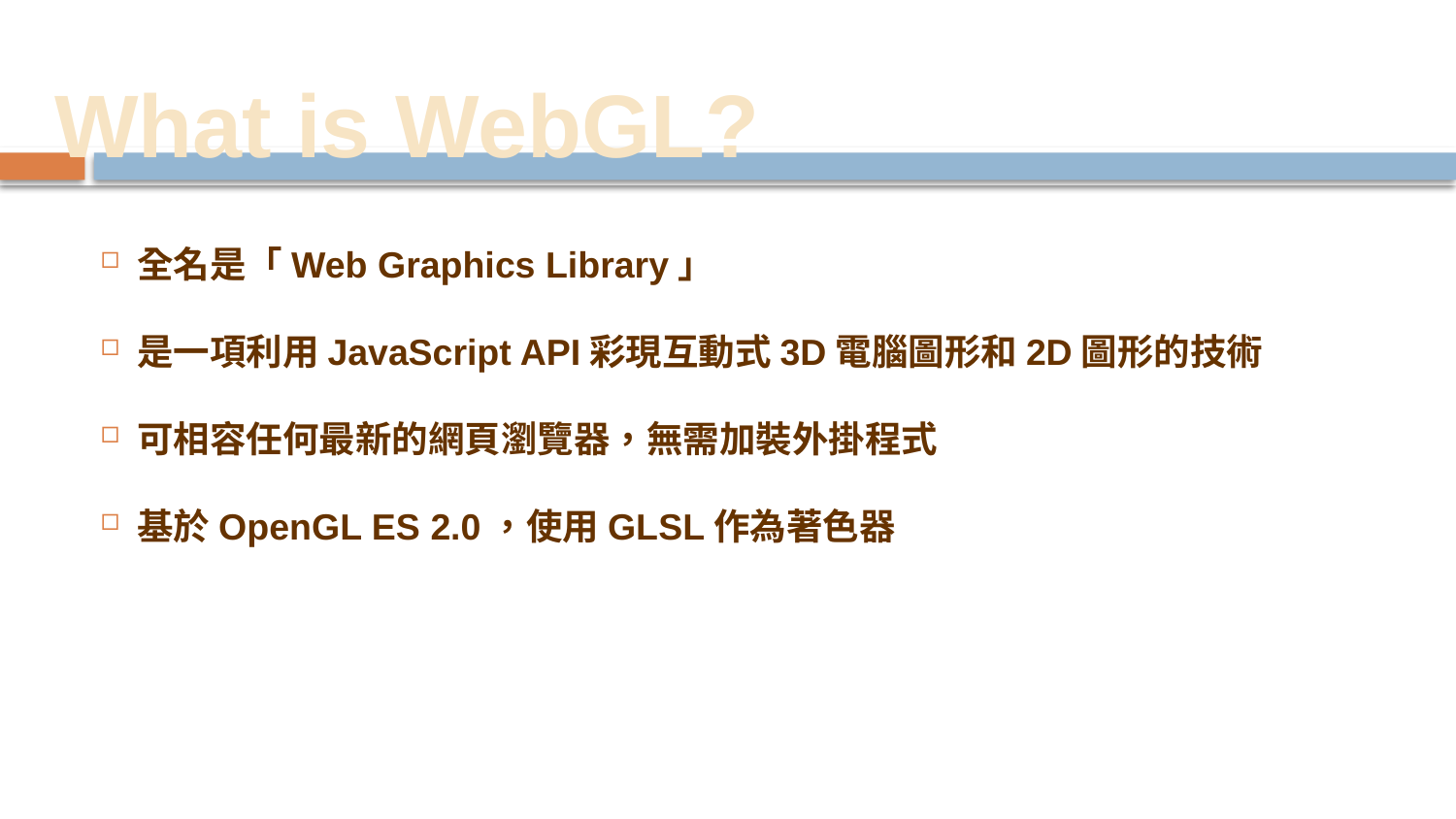

# What is WebGL?
全名是「Web Graphics Library」
是一項利用JavaScript API彩現互動式3D電腦圖形和2D圖形的技術
可相容任何最新的網頁瀏覽器，無需加裝外掛程式
基於OpenGL ES 2.0，使用GLSL作為著色器